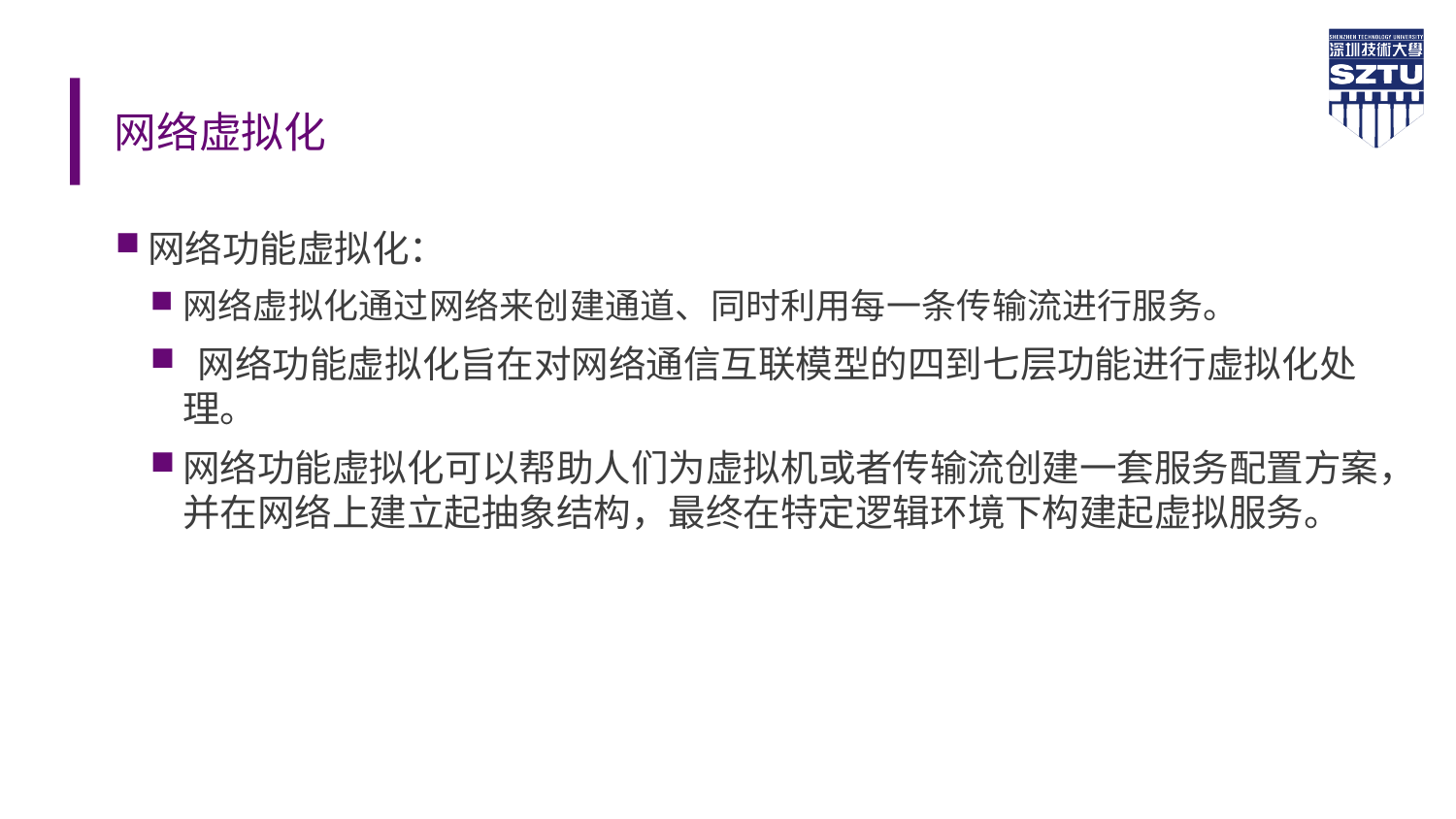

# 网络虚拟化
网络功能虚拟化：
网络虚拟化通过网络来创建通道、同时利用每一条传输流进行服务。
 网络功能虚拟化旨在对网络通信互联模型的四到七层功能进行虚拟化处理。
网络功能虚拟化可以帮助人们为虚拟机或者传输流创建一套服务配置方案，并在网络上建立起抽象结构，最终在特定逻辑环境下构建起虚拟服务。